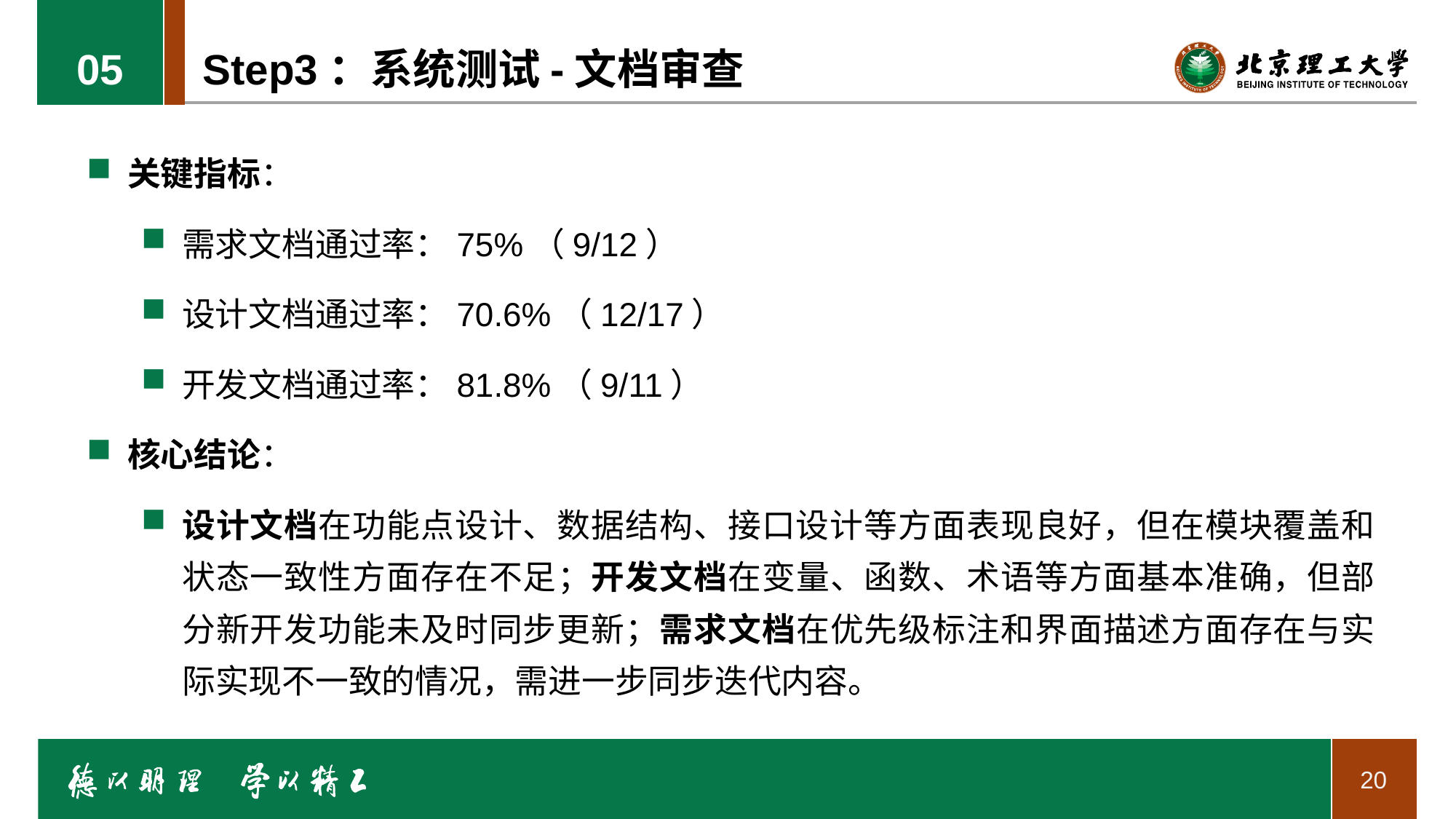

05
# Step3：系统测试-文档审查
关键指标：
需求文档通过率：75%（9/12）
设计文档通过率：70.6%（12/17）
开发文档通过率：81.8%（9/11）
核心结论：
设计文档在功能点设计、数据结构、接口设计等方面表现良好，但在模块覆盖和状态一致性方面存在不足；开发文档在变量、函数、术语等方面基本准确，但部分新开发功能未及时同步更新；需求文档在优先级标注和界面描述方面存在与实际实现不一致的情况，需进一步同步迭代内容。